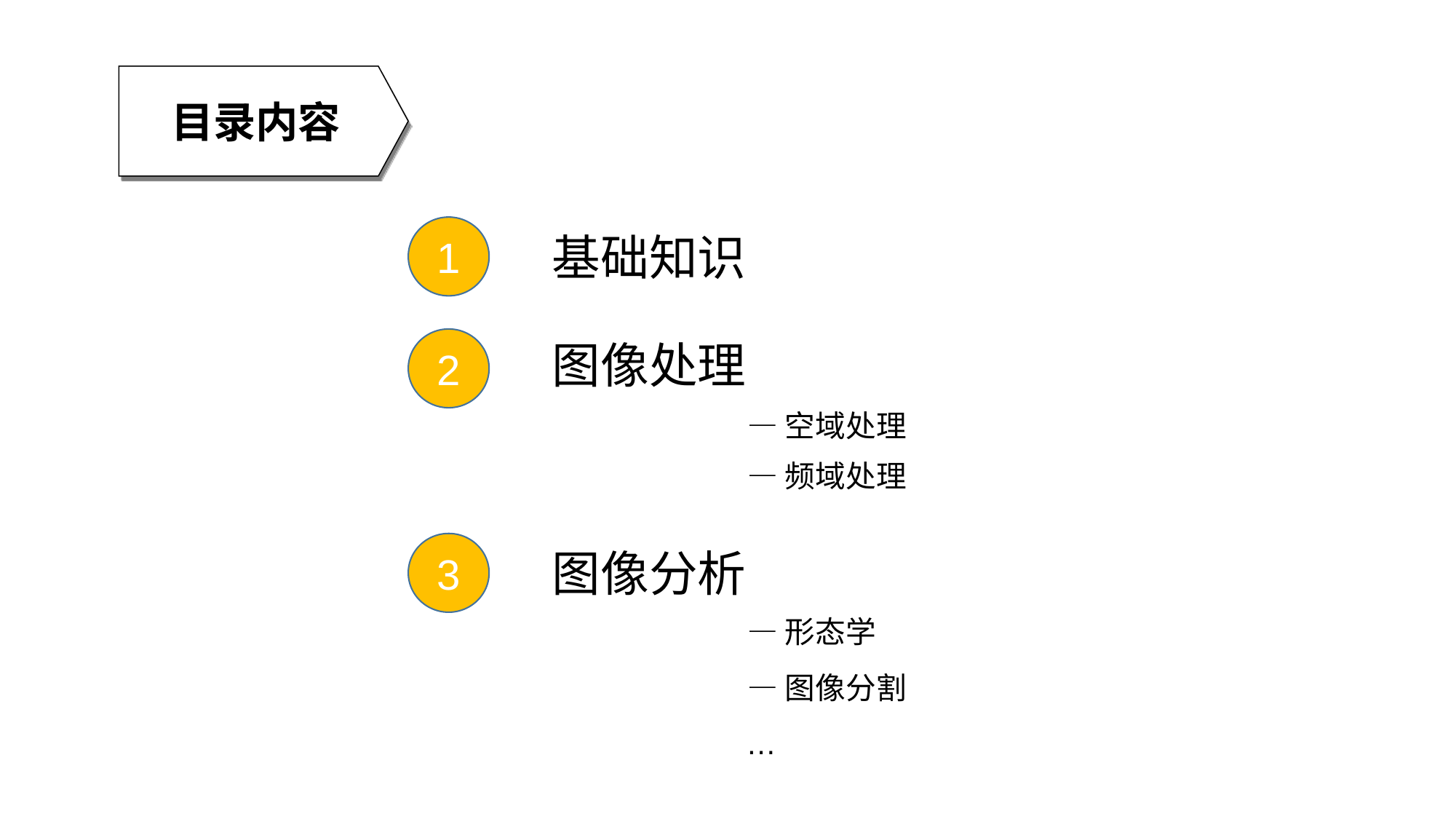

目录内容
1
基础知识
2
图像处理
—空域处理
—频域处理
3
图像分析
—形态学
—图像分割
…